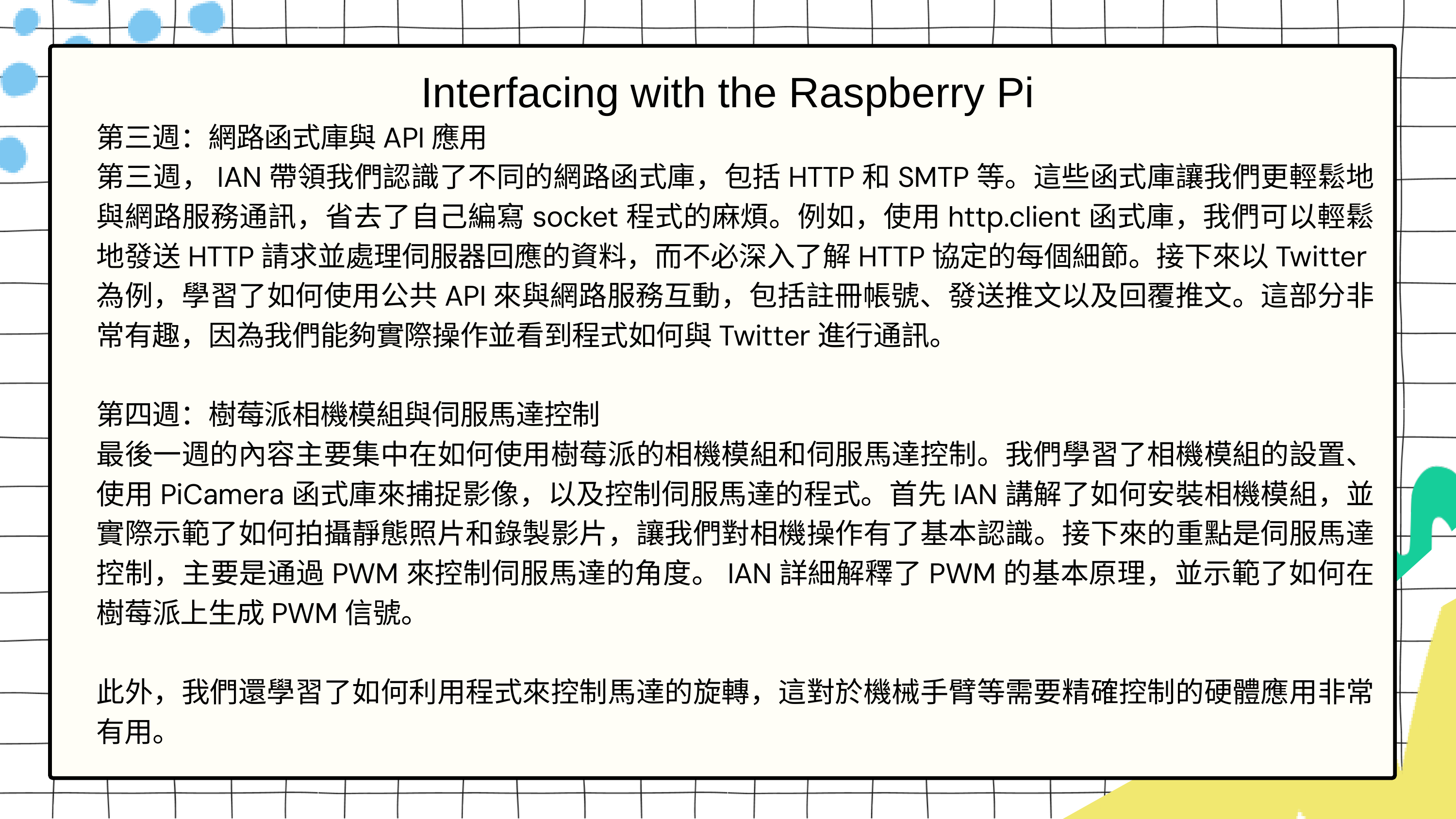

Interfacing with the Raspberry Pi

第三週：網路函式庫與API應用
第三週，IAN帶領我們認識了不同的網路函式庫，包括HTTP和SMTP等。這些函式庫讓我們更輕鬆地與網路服務通訊，省去了自己編寫socket程式的麻煩。例如，使用http.client函式庫，我們可以輕鬆地發送HTTP請求並處理伺服器回應的資料，而不必深入了解HTTP協定的每個細節。接下來以Twitter為例，學習了如何使用公共API來與網路服務互動，包括註冊帳號、發送推文以及回覆推文。這部分非常有趣，因為我們能夠實際操作並看到程式如何與Twitter進行通訊。

第四週：樹莓派相機模組與伺服馬達控制
最後一週的內容主要集中在如何使用樹莓派的相機模組和伺服馬達控制。我們學習了相機模組的設置、使用PiCamera函式庫來捕捉影像，以及控制伺服馬達的程式。首先IAN講解了如何安裝相機模組，並實際示範了如何拍攝靜態照片和錄製影片，讓我們對相機操作有了基本認識。接下來的重點是伺服馬達控制，主要是通過PWM來控制伺服馬達的角度。IAN詳細解釋了PWM的基本原理，並示範了如何在樹莓派上生成PWM信號。

此外，我們還學習了如何利用程式來控制馬達的旋轉，這對於機械手臂等需要精確控制的硬體應用非常有用。